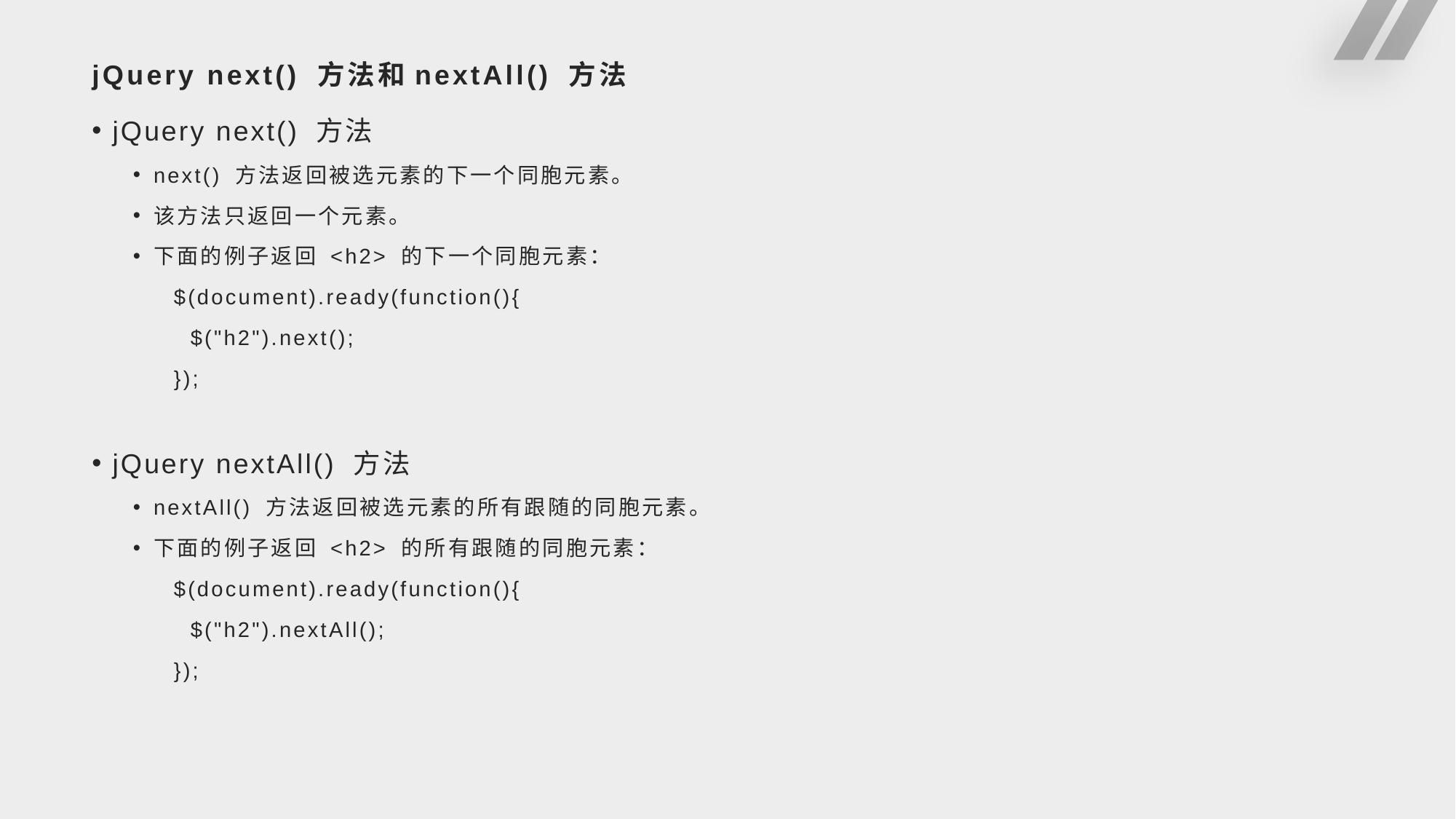

# jQuery next() 方法和nextAll() 方法
jQuery next() 方法
next() 方法返回被选元素的下一个同胞元素。
该方法只返回一个元素。
下面的例子返回 <h2> 的下一个同胞元素：
$(document).ready(function(){
  $("h2").next();
});

jQuery nextAll() 方法
nextAll() 方法返回被选元素的所有跟随的同胞元素。
下面的例子返回 <h2> 的所有跟随的同胞元素：
$(document).ready(function(){
  $("h2").nextAll();
});